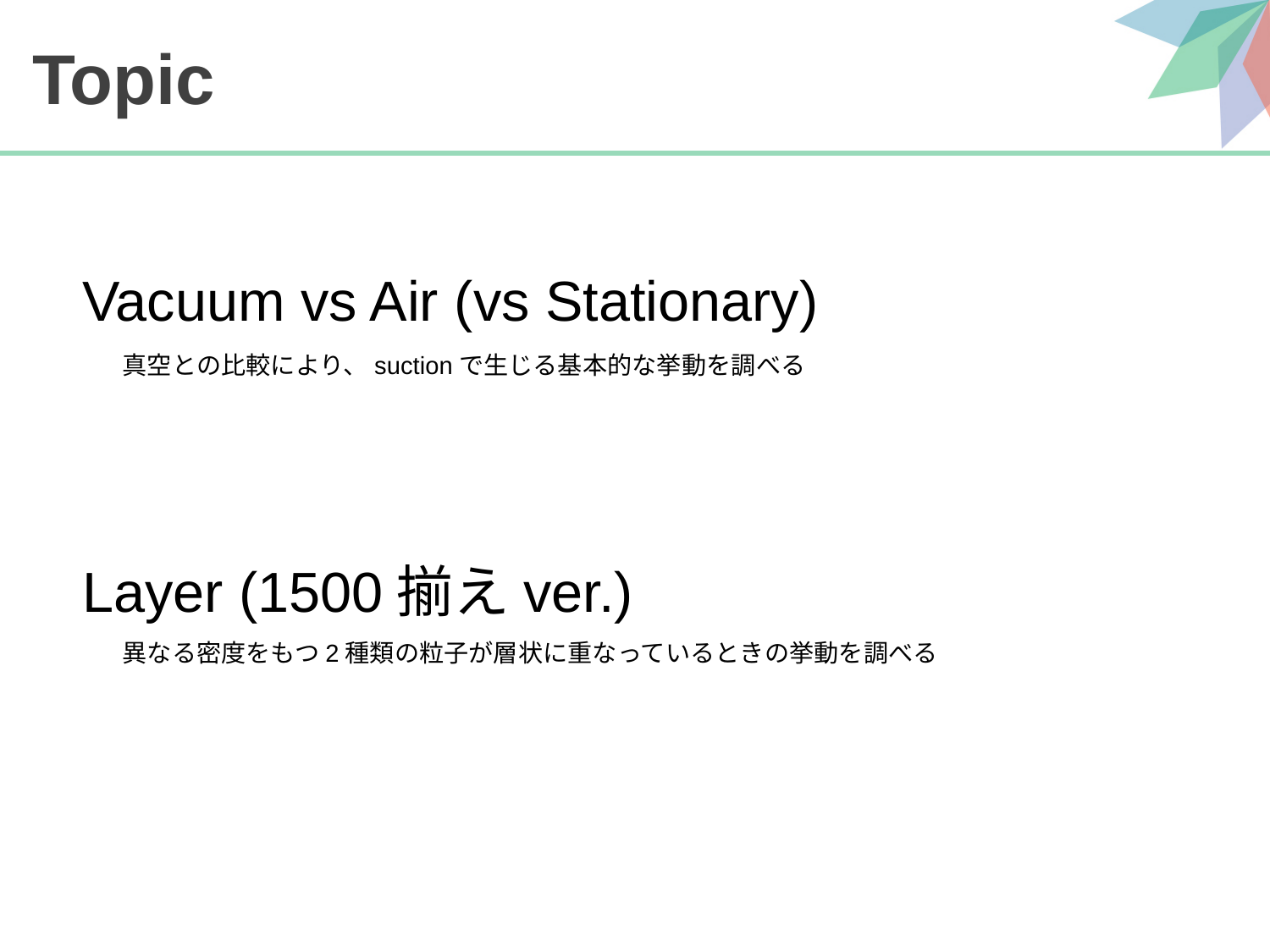

# Topic

Vacuum vs Air (vs Stationary)
真空との比較により、suctionで生じる基本的な挙動を調べる
Layer (1500揃えver.)
異なる密度をもつ2種類の粒子が層状に重なっているときの挙動を調べる